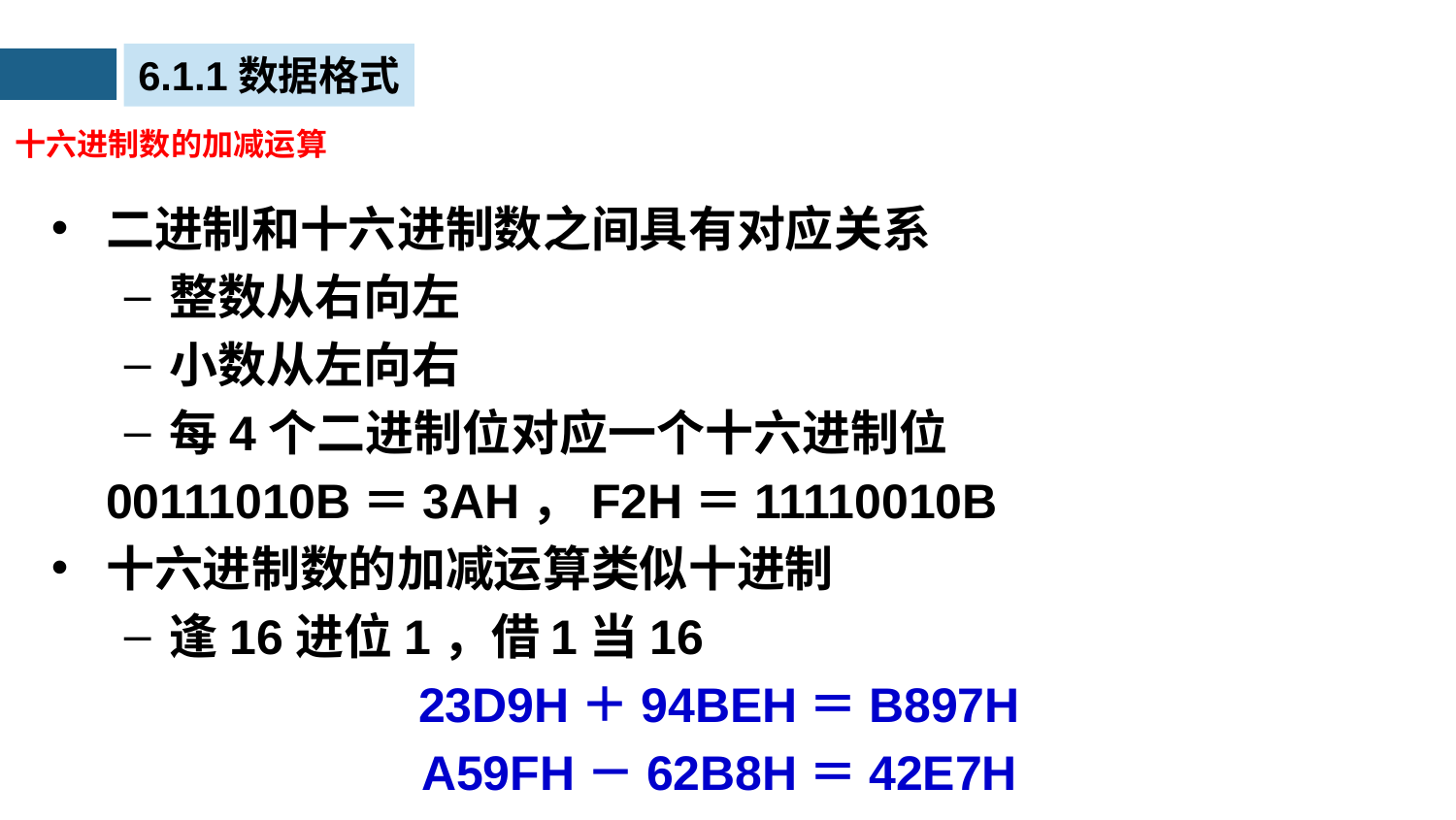

6.1.1数据格式
十六进制数的加减运算
二进制和十六进制数之间具有对应关系
整数从右向左
小数从左向右
每4个二进制位对应一个十六进制位
	00111010B＝3AH，F2H＝11110010B
十六进制数的加减运算类似十进制
逢16进位1，借1当16
	23D9H＋94BEH＝B897H
	A59FH－62B8H＝42E7H